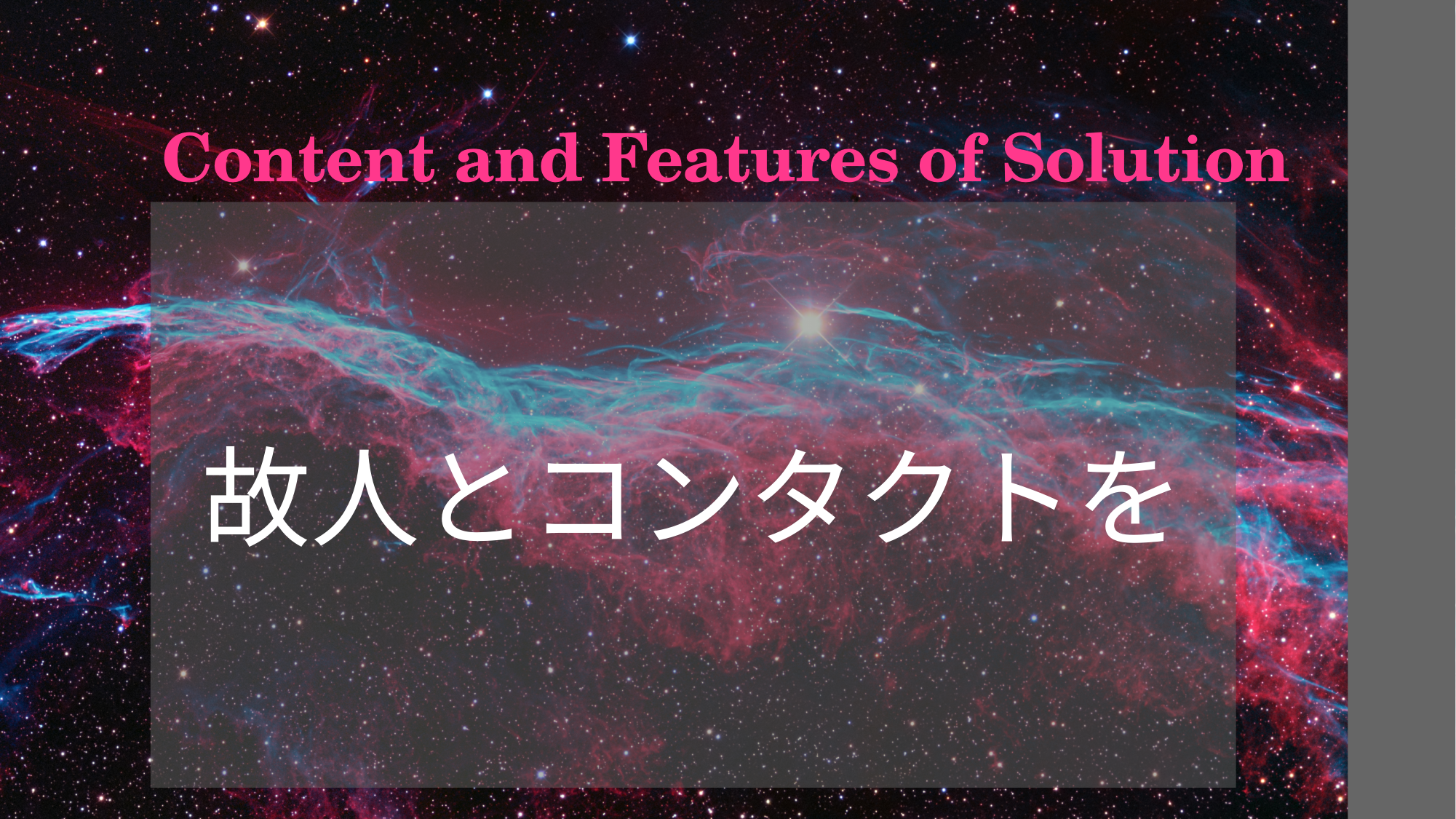

# Content and Features of Solution
故人とコンタクトを